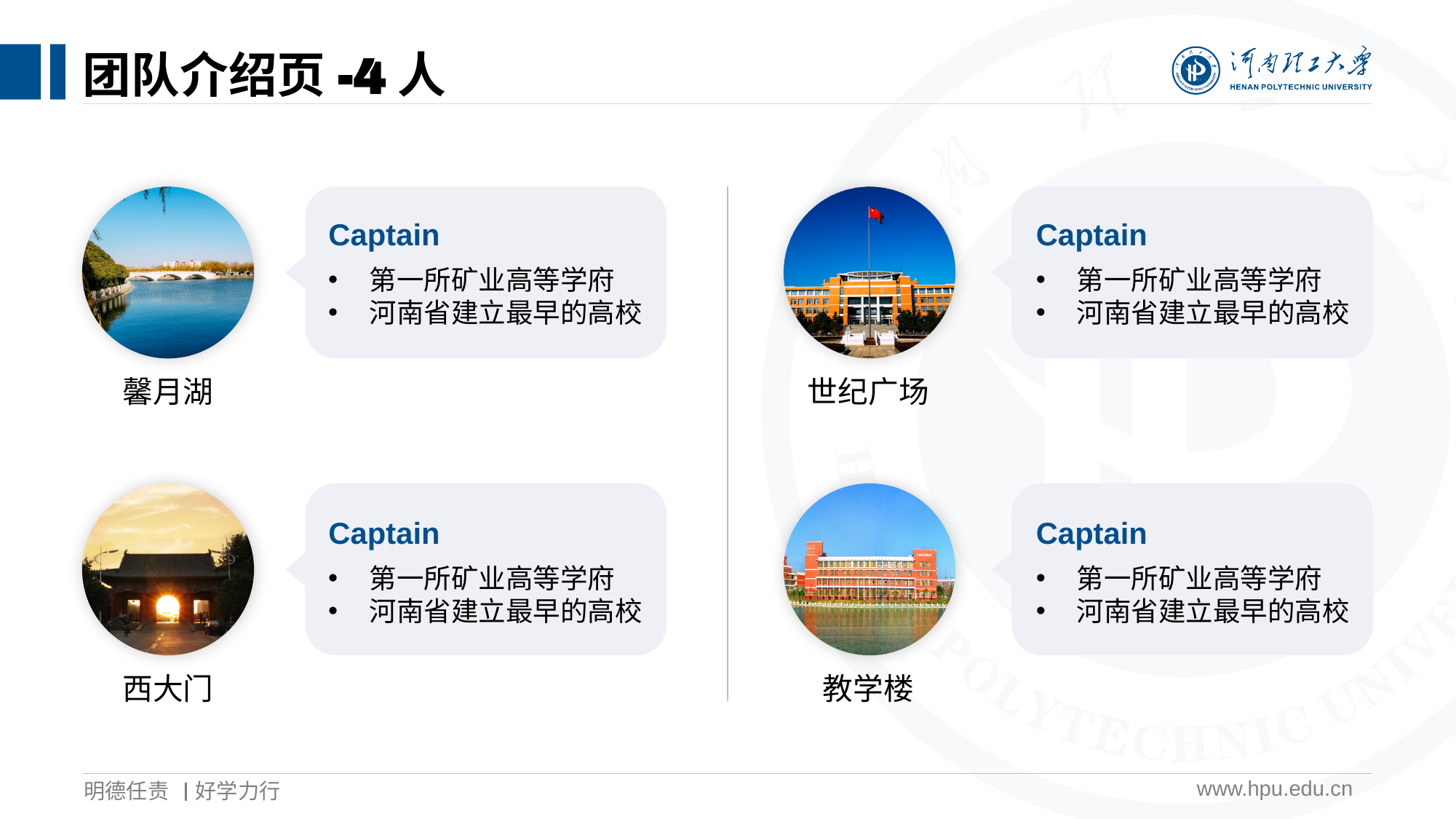

# 团队介绍页-4人

Captain
第一所矿业高等学府
河南省建立最早的高校
Captain
第一所矿业高等学府
河南省建立最早的高校
馨月湖
世纪广场

Captain
第一所矿业高等学府
河南省建立最早的高校
Captain
第一所矿业高等学府
河南省建立最早的高校
西大门
教学楼